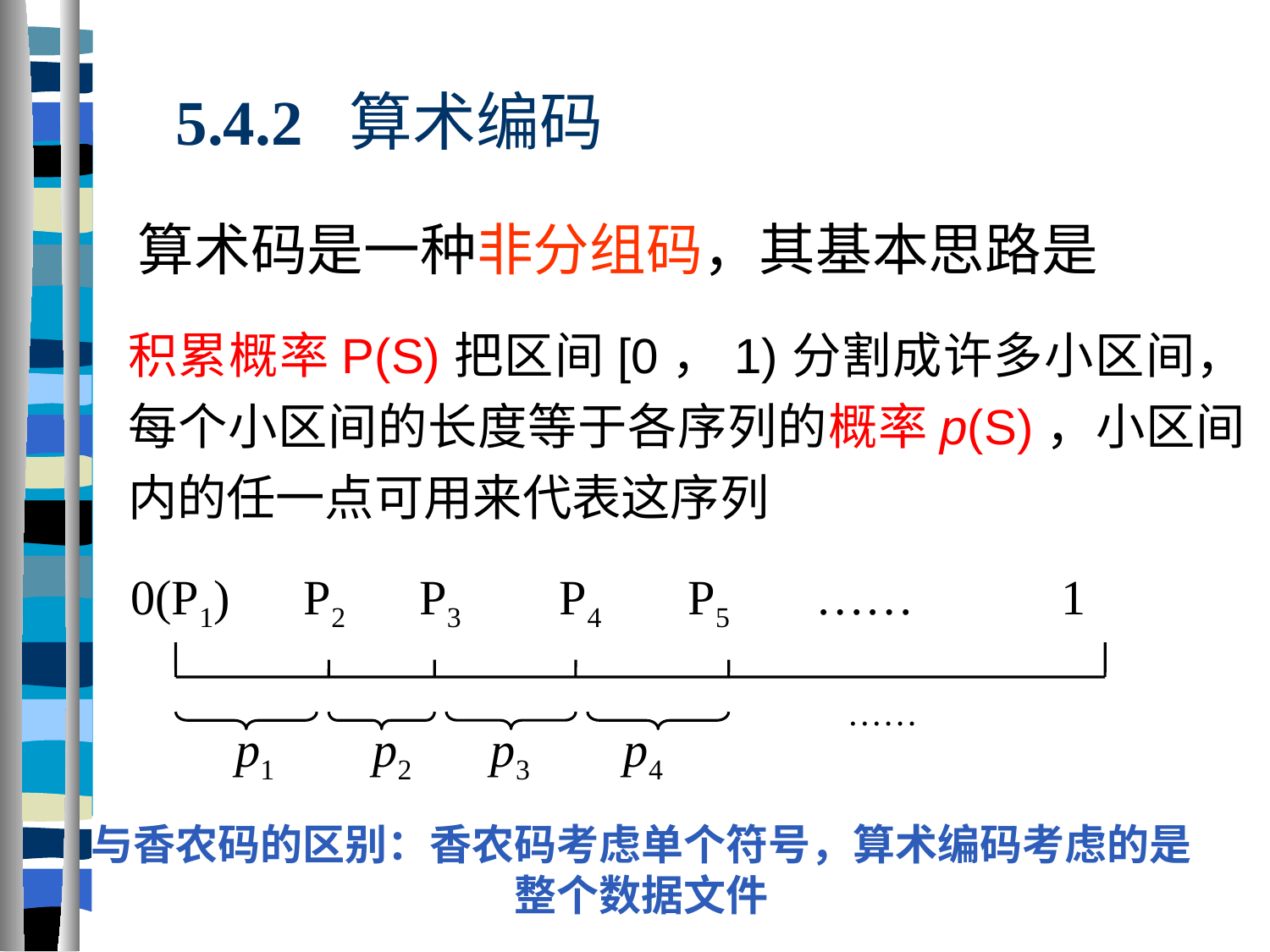

5.4.2  算术编码
算术码是一种非分组码，其基本思路是
积累概率P(S)把区间[0，1)分割成许多小区间，每个小区间的长度等于各序列的概率p(S)，小区间内的任一点可用来代表这序列

  0(P1)      P2      P3        P4            P5       ……            1

        ……
p1        p2           p3             p4
与香农码的区别：香农码考虑单个符号，算术编码考虑的是整个数据文件